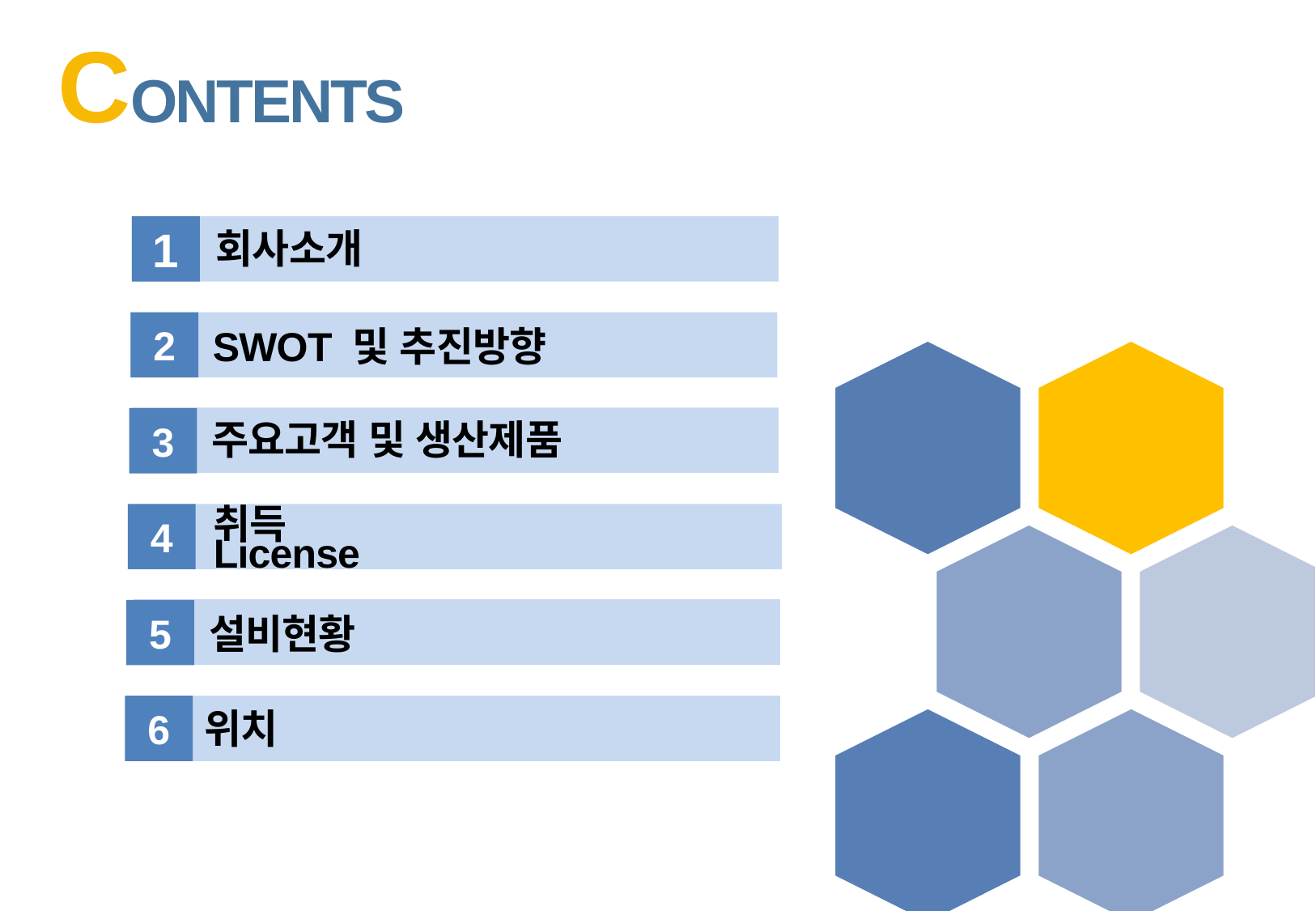

CONTENTS
1

회사소개

2
SWOT 및 추진방향

3
주요고객 및 생산제품
4

취득 License

5
설비현황
6

위치